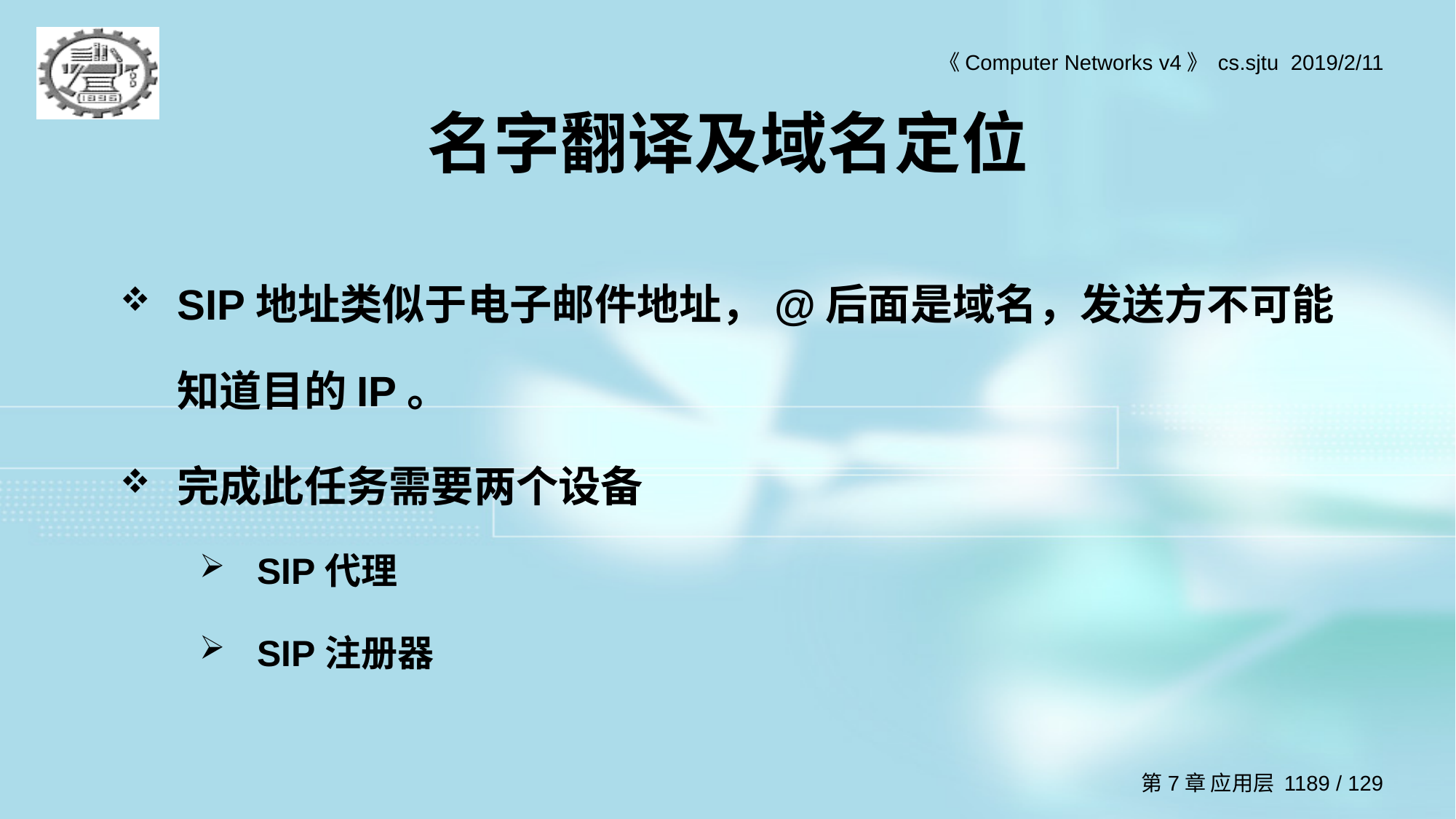

# 名字翻译及域名定位
SIP地址类似于电子邮件地址，@后面是域名，发送方不可能知道目的IP。
完成此任务需要两个设备
SIP代理
SIP注册器